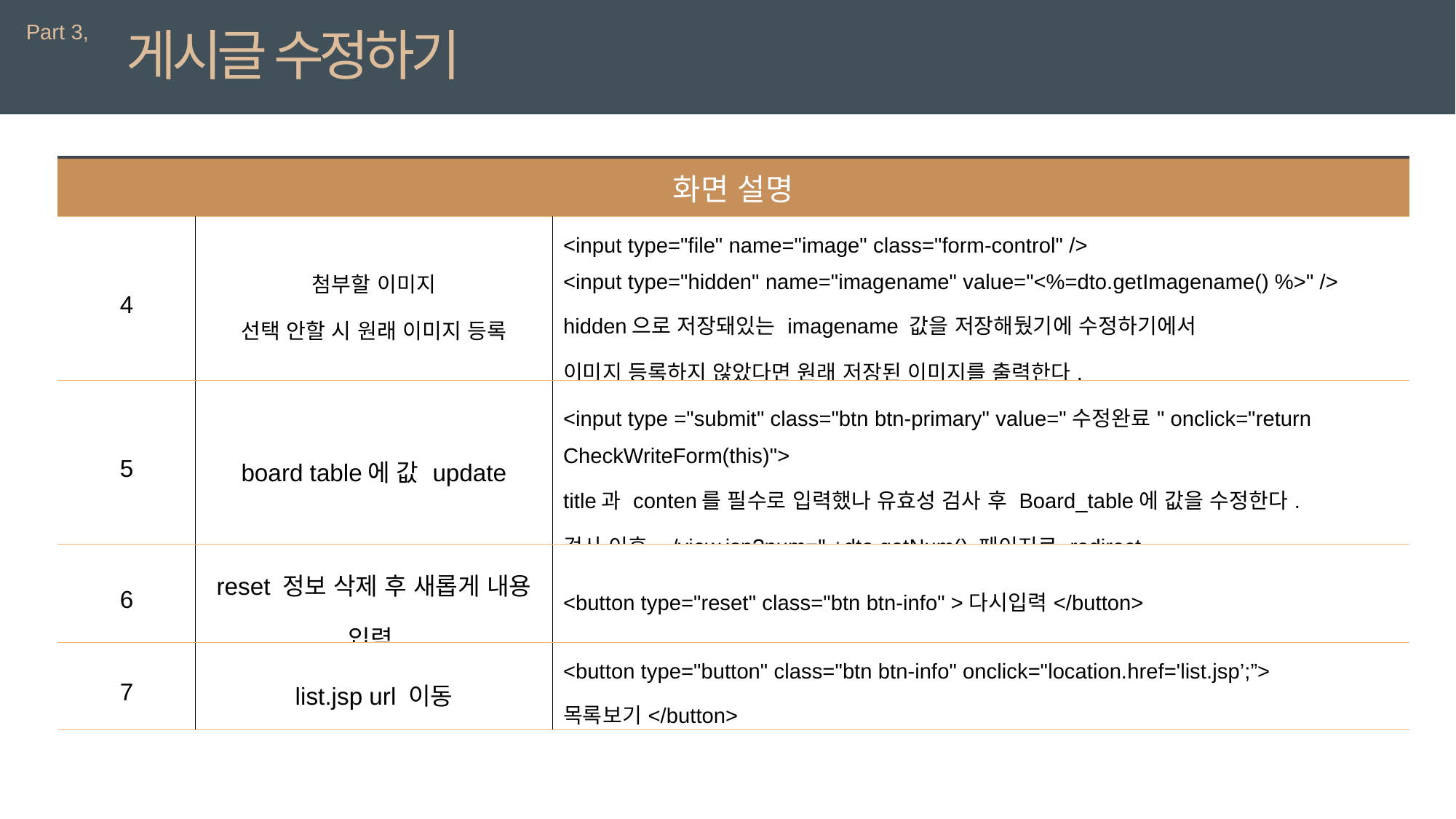

Part 3,
게시글 수정하기
| 화면 설명 |  |  |
| --- | --- | --- |
| 4 | 첨부할 이미지 선택 안할 시 원래 이미지 등록 | <input type="file" name="image" class="form-control" /> <input type="hidden" name="imagename" value="<%=dto.getImagename() %>" /> hidden으로 저장돼있는 imagename 값을 저장해뒀기에 수정하기에서 이미지 등록하지 않았다면 원래 저장된 이미지를 출력한다. |
| 5 | board table에 값 update | <input type ="submit" class="btn btn-primary" value="수정완료" onclick="return CheckWriteForm(this)"> title과 conten를 필수로 입력했나 유효성 검사 후 Board\_table에 값을 수정한다. 검사 이후 ../view.jsp?num=" +dto.getNum() 페이지로 redirect |
| 6 | reset 정보 삭제 후 새롭게 내용 입력 | <button type="reset" class="btn btn-info" >다시입력</button> |
| 7 | list.jsp url 이동 | <button type="button" class="btn btn-info" onclick="location.href='list.jsp’;”> 목록보기</button> |